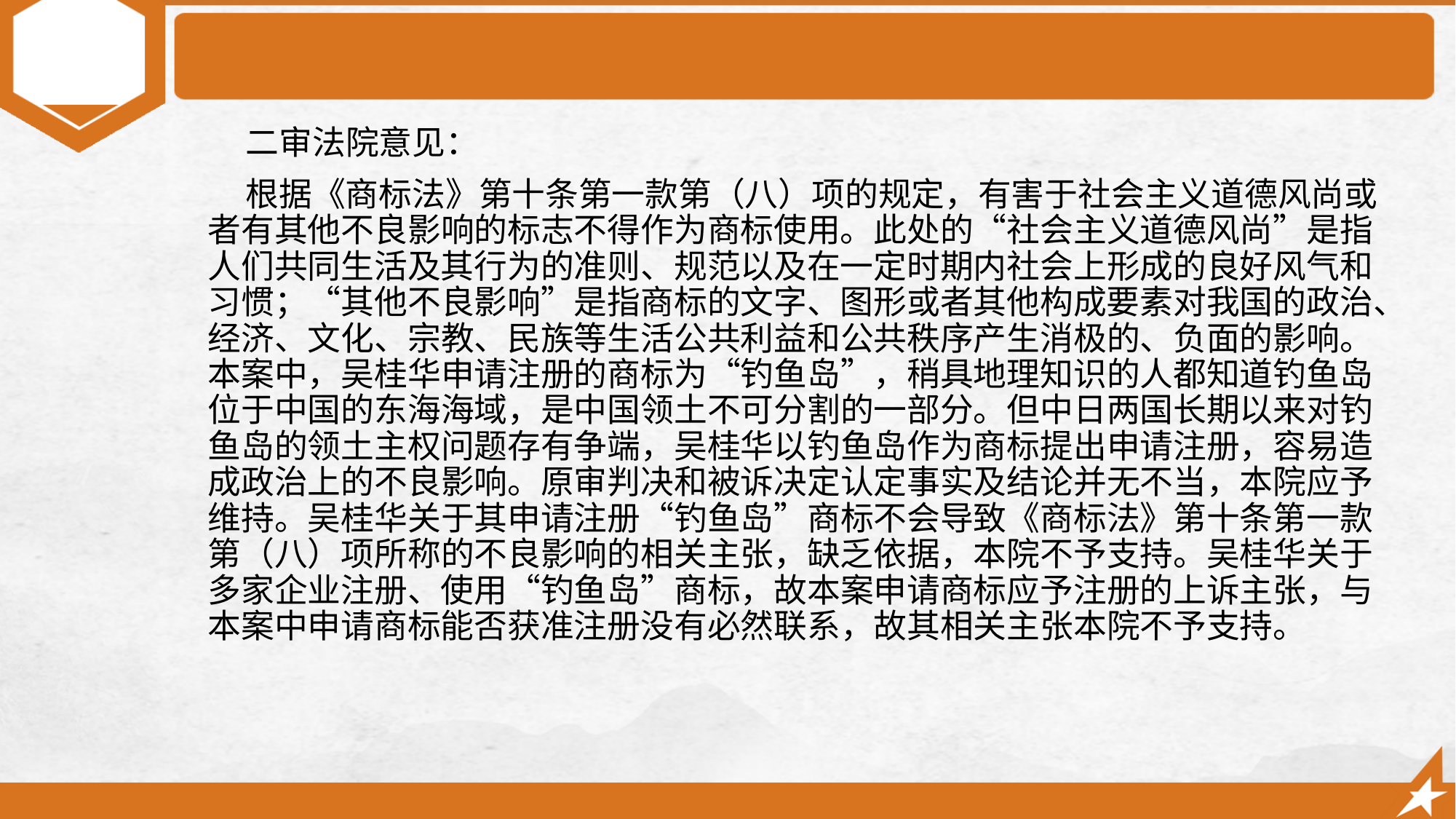

二审法院意见：
    根据《商标法》第十条第一款第（八）项的规定，有害于社会主义道德风尚或者有其他不良影响的标志不得作为商标使用。此处的“社会主义道德风尚”是指人们共同生活及其行为的准则、规范以及在一定时期内社会上形成的良好风气和习惯；“其他不良影响”是指商标的文字、图形或者其他构成要素对我国的政治、经济、文化、宗教、民族等生活公共利益和公共秩序产生消极的、负面的影响。本案中，吴桂华申请注册的商标为“钓鱼岛”，稍具地理知识的人都知道钓鱼岛位于中国的东海海域，是中国领土不可分割的一部分。但中日两国长期以来对钓鱼岛的领土主权问题存有争端，吴桂华以钓鱼岛作为商标提出申请注册，容易造成政治上的不良影响。原审判决和被诉决定认定事实及结论并无不当，本院应予维持。吴桂华关于其申请注册“钓鱼岛”商标不会导致《商标法》第十条第一款第（八）项所称的不良影响的相关主张，缺乏依据，本院不予支持。吴桂华关于多家企业注册、使用“钓鱼岛”商标，故本案申请商标应予注册的上诉主张，与本案中申请商标能否获准注册没有必然联系，故其相关主张本院不予支持。